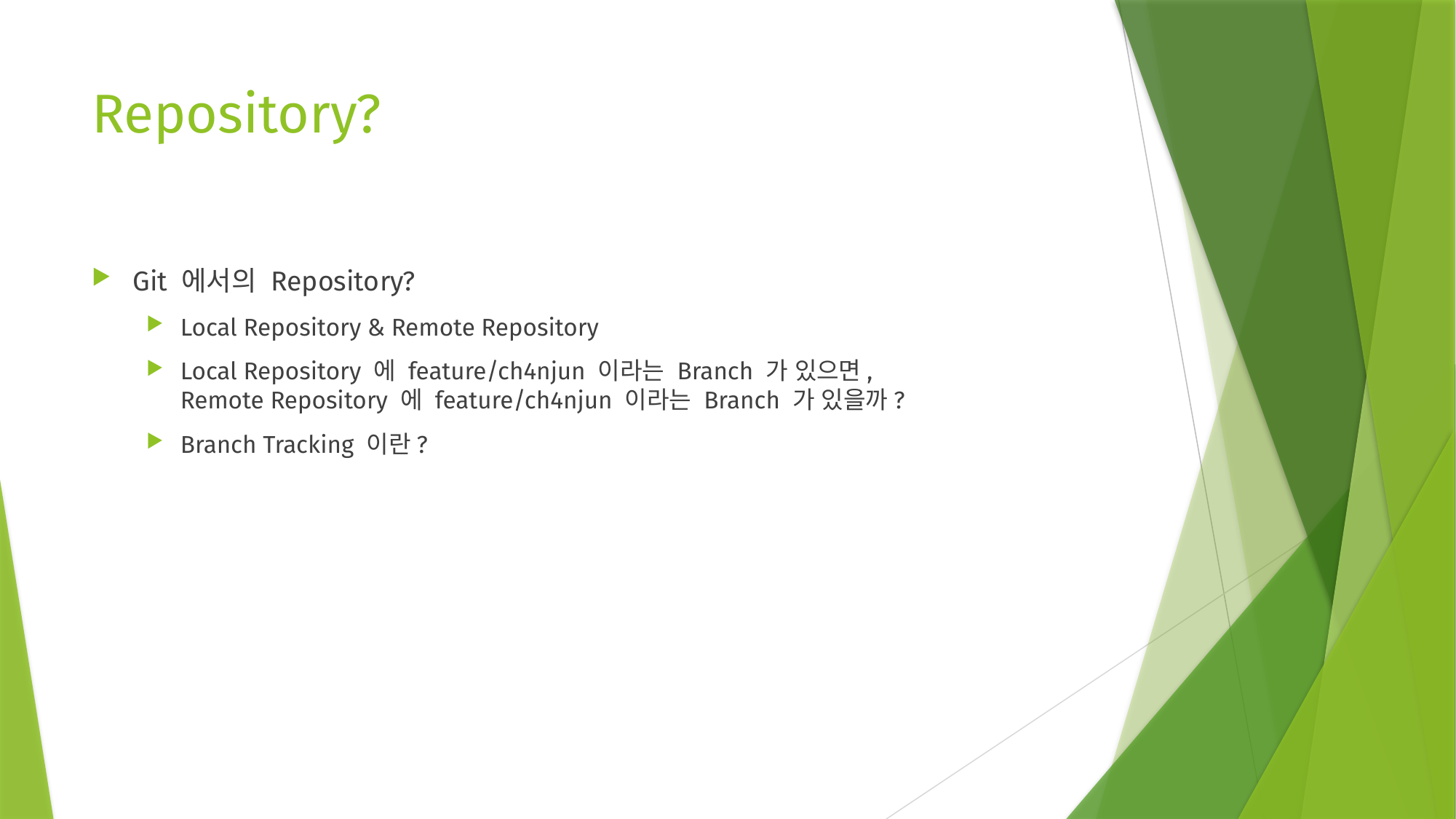

# Repository?
Git 에서의 Repository?
Local Repository & Remote Repository
Local Repository 에 feature/ch4njun 이라는 Branch 가 있으면,
Remote Repository 에 feature/ch4njun 이라는 Branch 가 있을까?
Branch Tracking 이란?